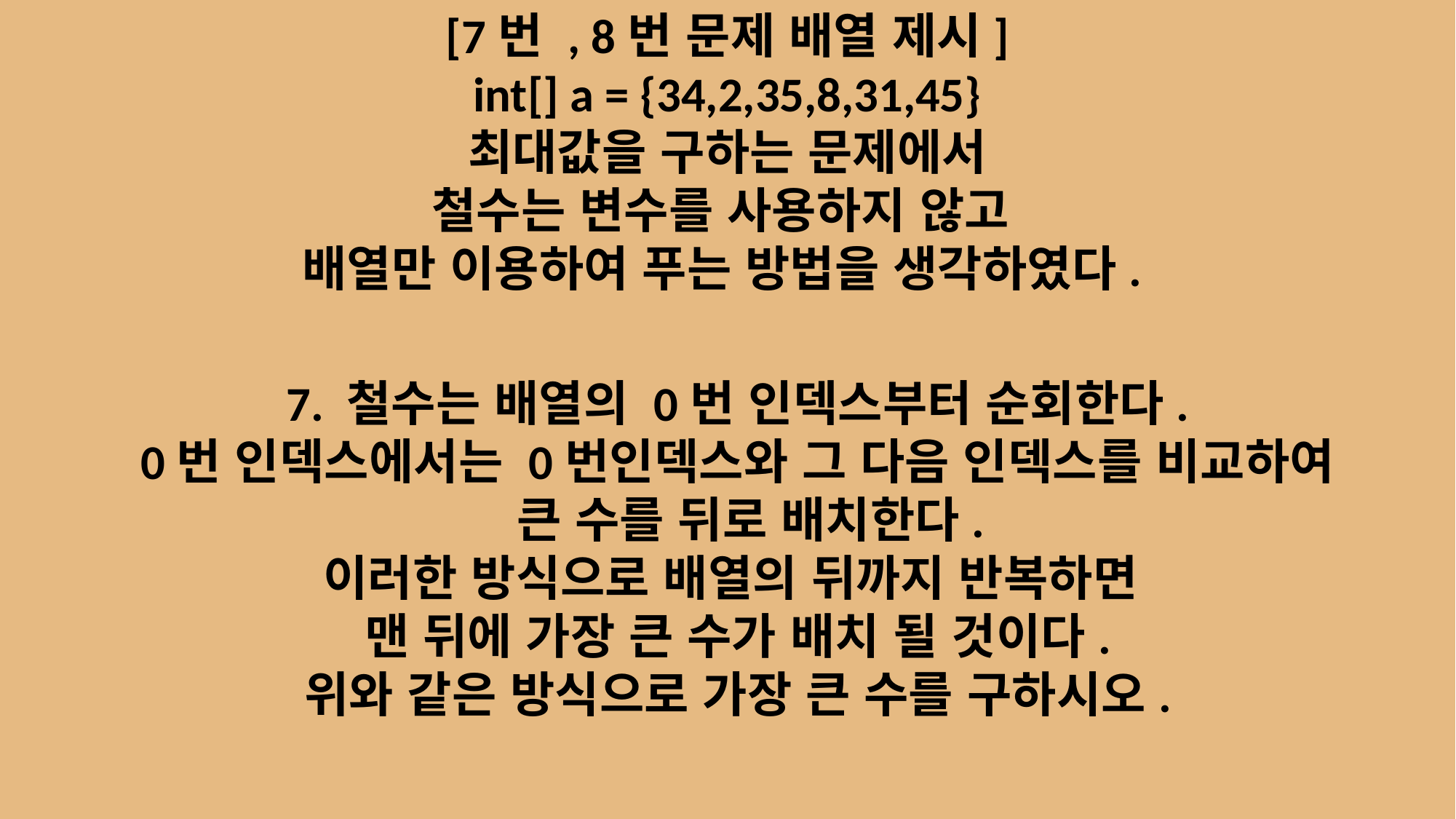

[7번 , 8번 문제 배열 제시]
int[] a = {34,2,35,8,31,45}
최대값을 구하는 문제에서
철수는 변수를 사용하지 않고
배열만 이용하여 푸는 방법을 생각하였다.
7. 철수는 배열의 0번 인덱스부터 순회한다.
0번 인덱스에서는 0번인덱스와 그 다음 인덱스를 비교하여
 큰 수를 뒤로 배치한다.
이러한 방식으로 배열의 뒤까지 반복하면
맨 뒤에 가장 큰 수가 배치 될 것이다.
위와 같은 방식으로 가장 큰 수를 구하시오.